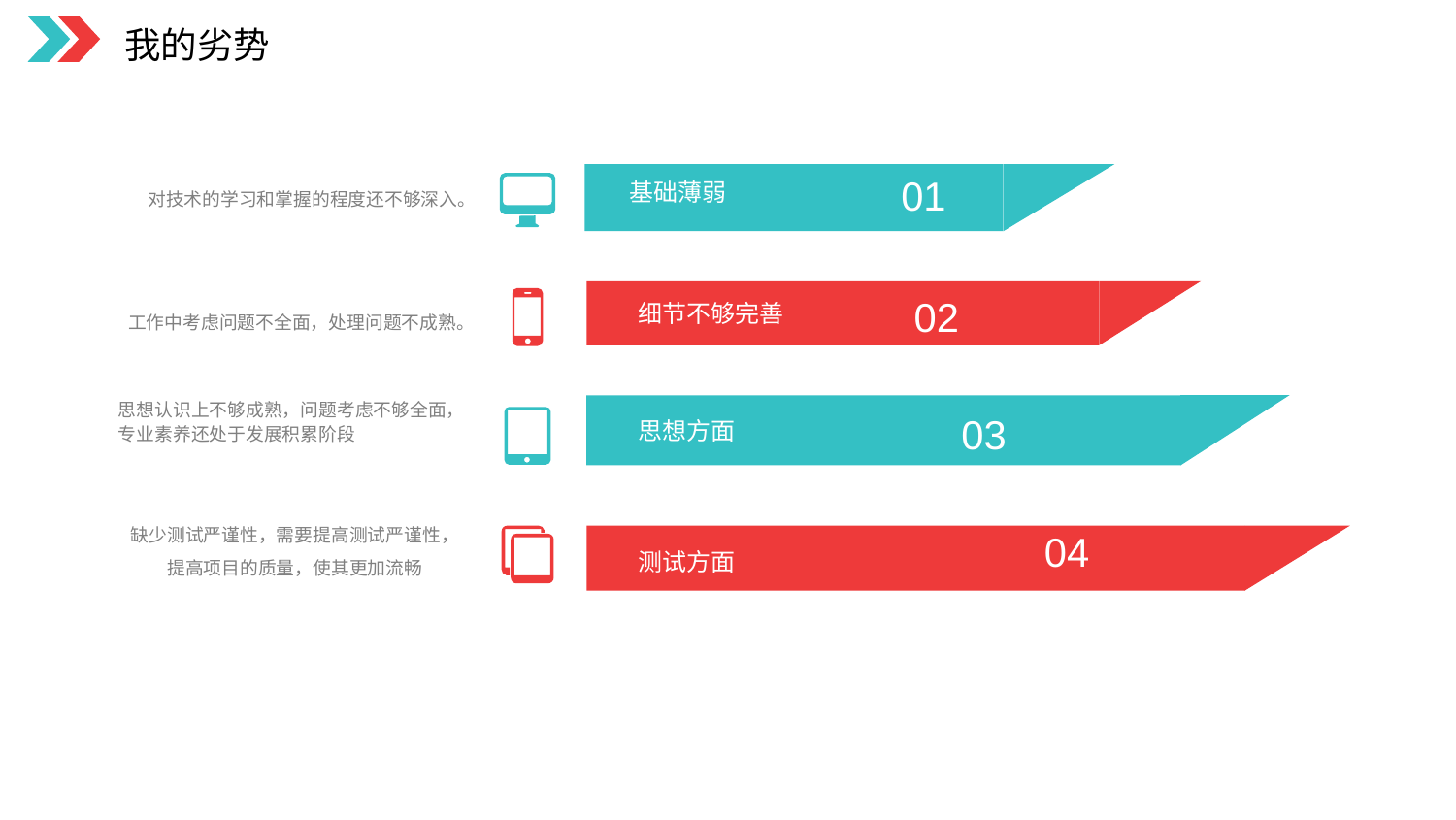

我的劣势

01
对技术的学习和掌握的程度还不够深入。
基础薄弱

02

细节不够完善
工作中考虑问题不全面，处理问题不成熟。
思想认识上不够成熟，问题考虑不够全面，专业素养还处于发展积累阶段

03

思想方面
缺少测试严谨性，需要提高测试严谨性，提高项目的质量，使其更加流畅
04

测试方面